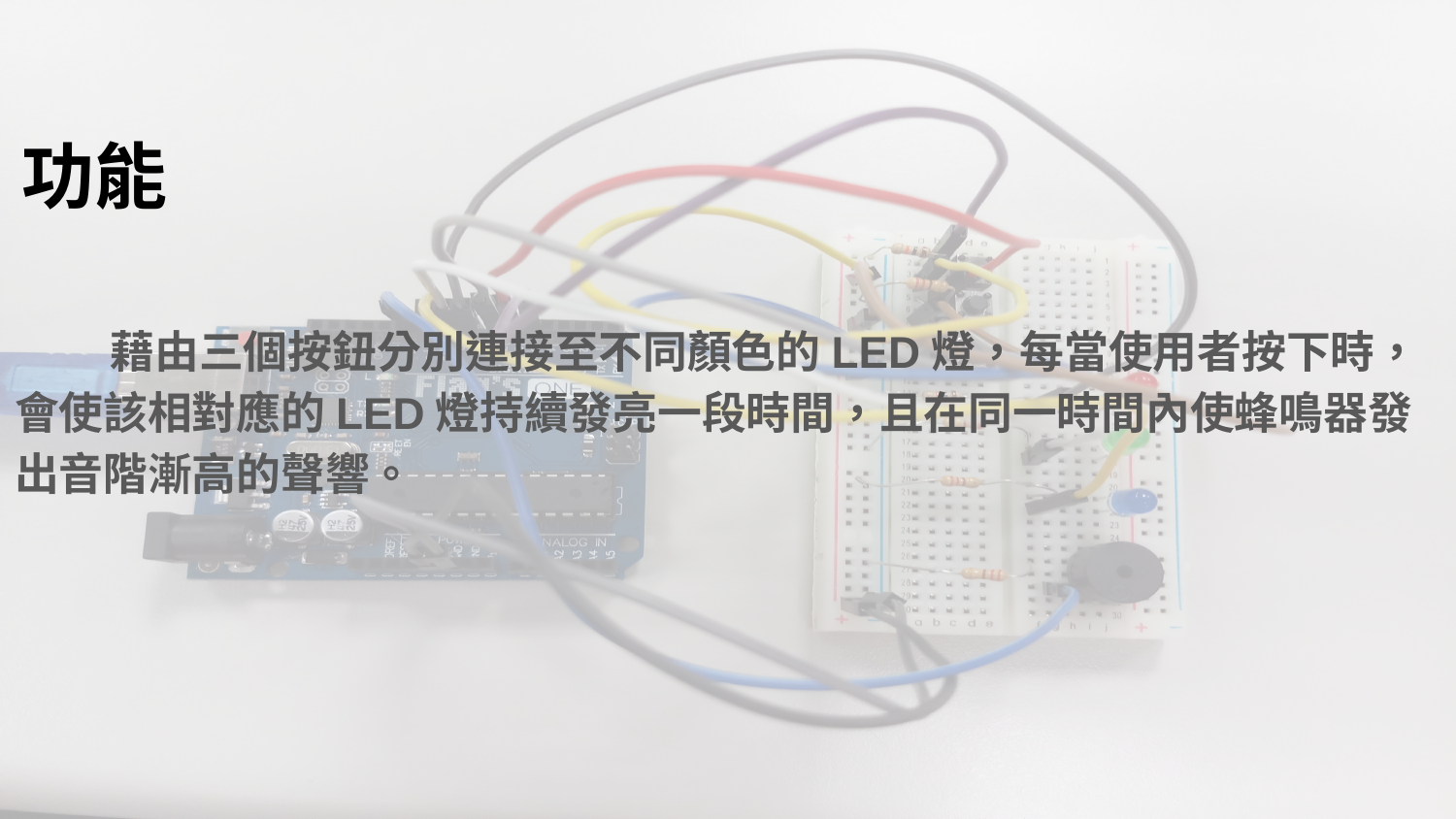

# 功能
 藉由三個按鈕分別連接至不同顏色的LED燈，每當使用者按下時，會使該相對應的LED燈持續發亮一段時間，且在同一時間內使蜂鳴器發出音階漸高的聲響。